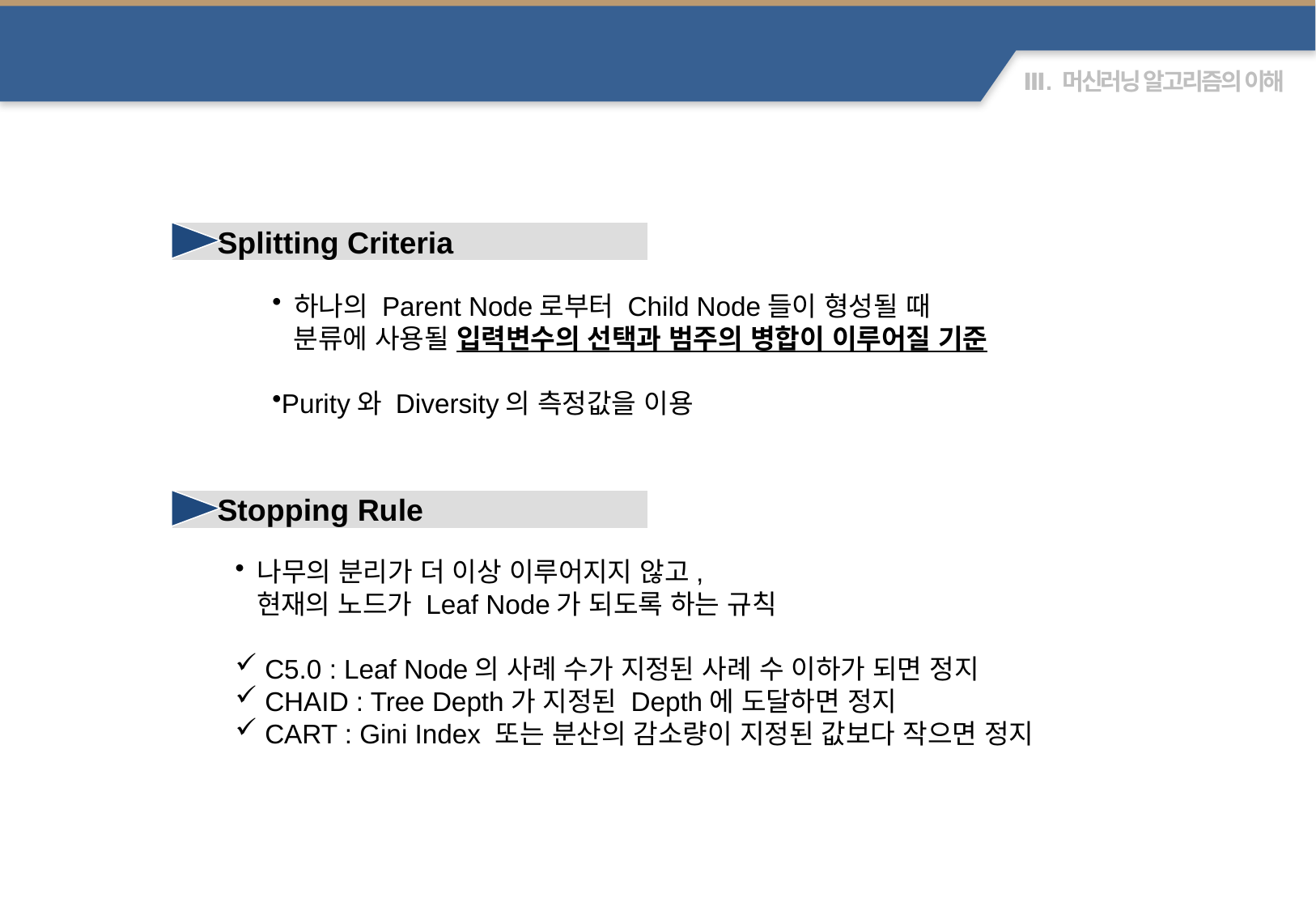

Splitting Criteria and Stopping Rule
    Splitting Criteria

 하나의 Parent Node로부터 Child Node들이 형성될 때
  분류에 사용될 입력변수의 선택과 범주의 병합이 이루어질 기준

Purity와 Diversity의 측정값을 이용
    Stopping Rule

 나무의 분리가 더 이상 이루어지지 않고,
  현재의 노드가 Leaf Node가 되도록 하는 규칙
 C5.0 : Leaf Node의 사례 수가 지정된 사례 수 이하가 되면 정지
 CHAID : Tree Depth가 지정된 Depth에 도달하면 정지
 CART : Gini Index 또는 분산의 감소량이 지정된 값보다 작으면 정지